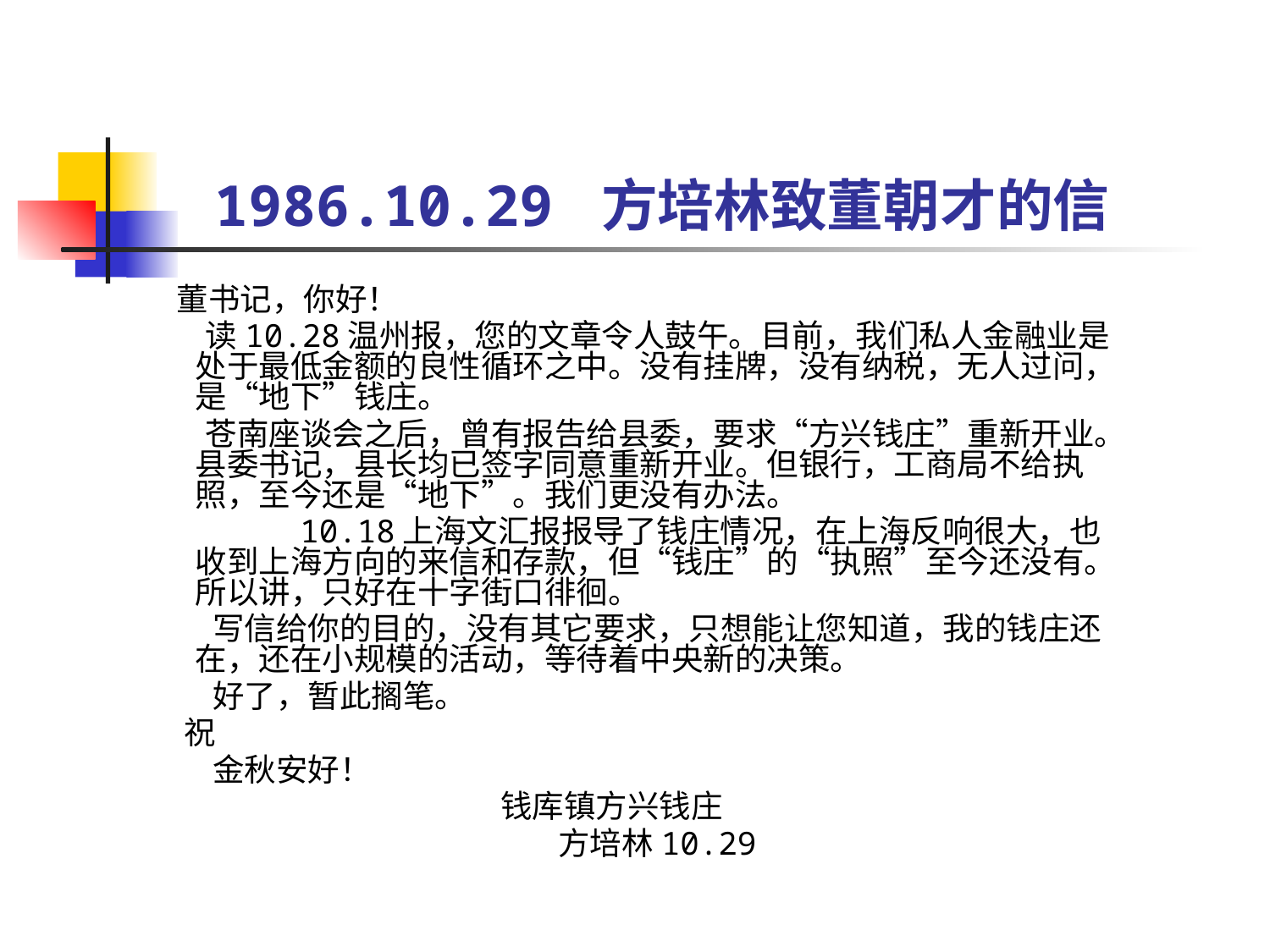

# 1986.10.29 方培林致董朝才的信
   董书记，你好！
       读10.28温州报，您的文章令人鼓午。目前，我们私人金融业是处于最低金额的良性循环之中。没有挂牌，没有纳税，无人过问，是“地下”钱庄。
       苍南座谈会之后，曾有报告给县委，要求“方兴钱庄”重新开业。县委书记，县长均已签字同意重新开业。但银行，工商局不给执照，至今还是“地下”。我们更没有办法。
        10.18上海文汇报报导了钱庄情况，在上海反响很大，也收到上海方向的来信和存款，但“钱庄”的“执照”至今还没有。所以讲，只好在十字街口徘徊。
        写信给你的目的，没有其它要求，只想能让您知道，我的钱庄还在，还在小规模的活动，等待着中央新的决策。
        好了，暂此搁笔。
    祝
        金秋安好！
                                                钱库镇方兴钱庄
                                                        方培林10.29